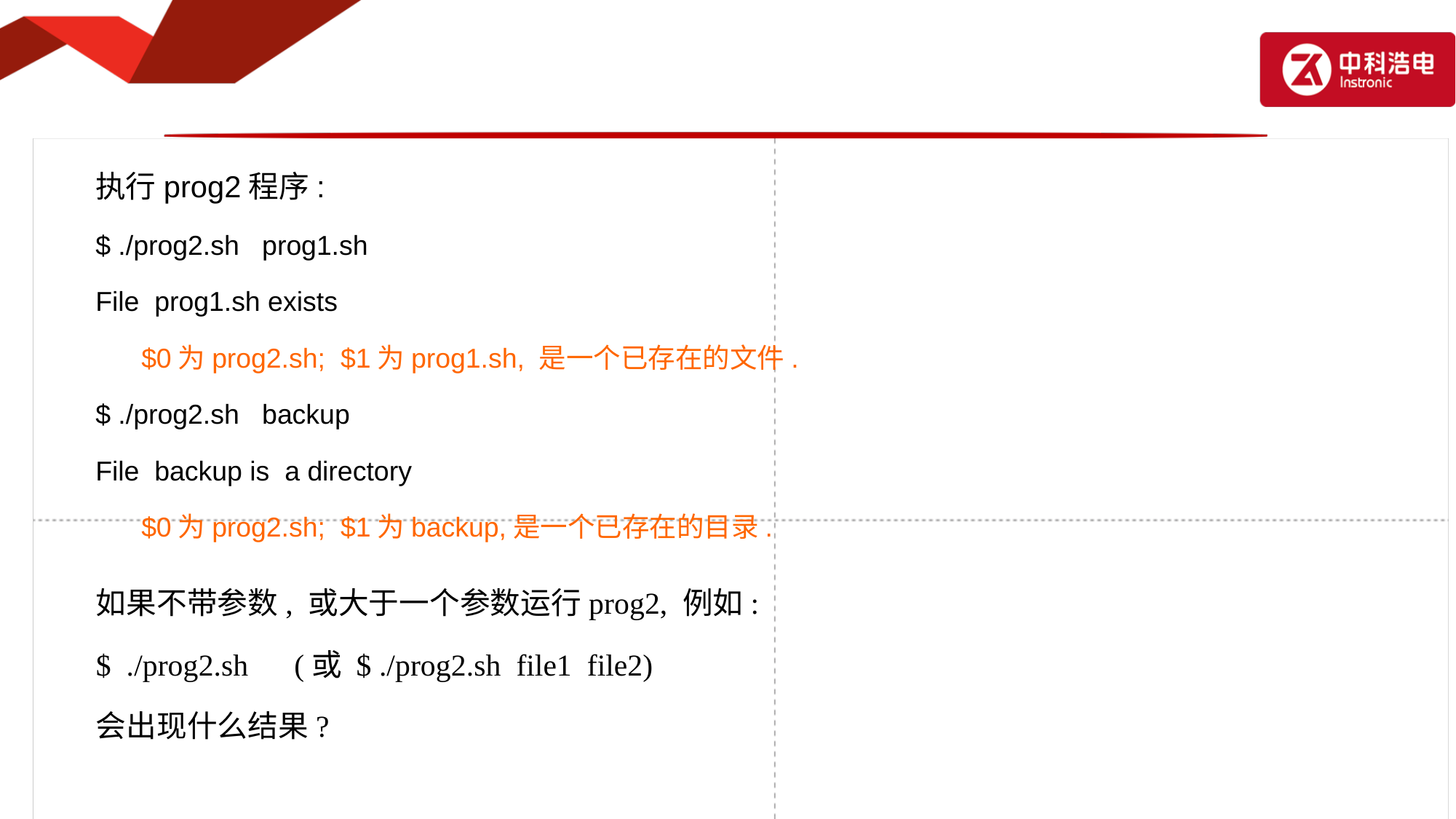

执行prog2程序:
$ ./prog2.sh   prog1.sh
File  prog1.sh exists
      $0为prog2.sh;  $1为prog1.sh, 是一个已存在的文件.
$ ./prog2.sh   backup
File  backup is  a directory
      $0为prog2.sh;  $1为backup,是一个已存在的目录.
如果不带参数, 或大于一个参数运行prog2, 例如:
$  ./prog2.sh      (或 $ ./prog2.sh  file1  file2)
会出现什么结果?